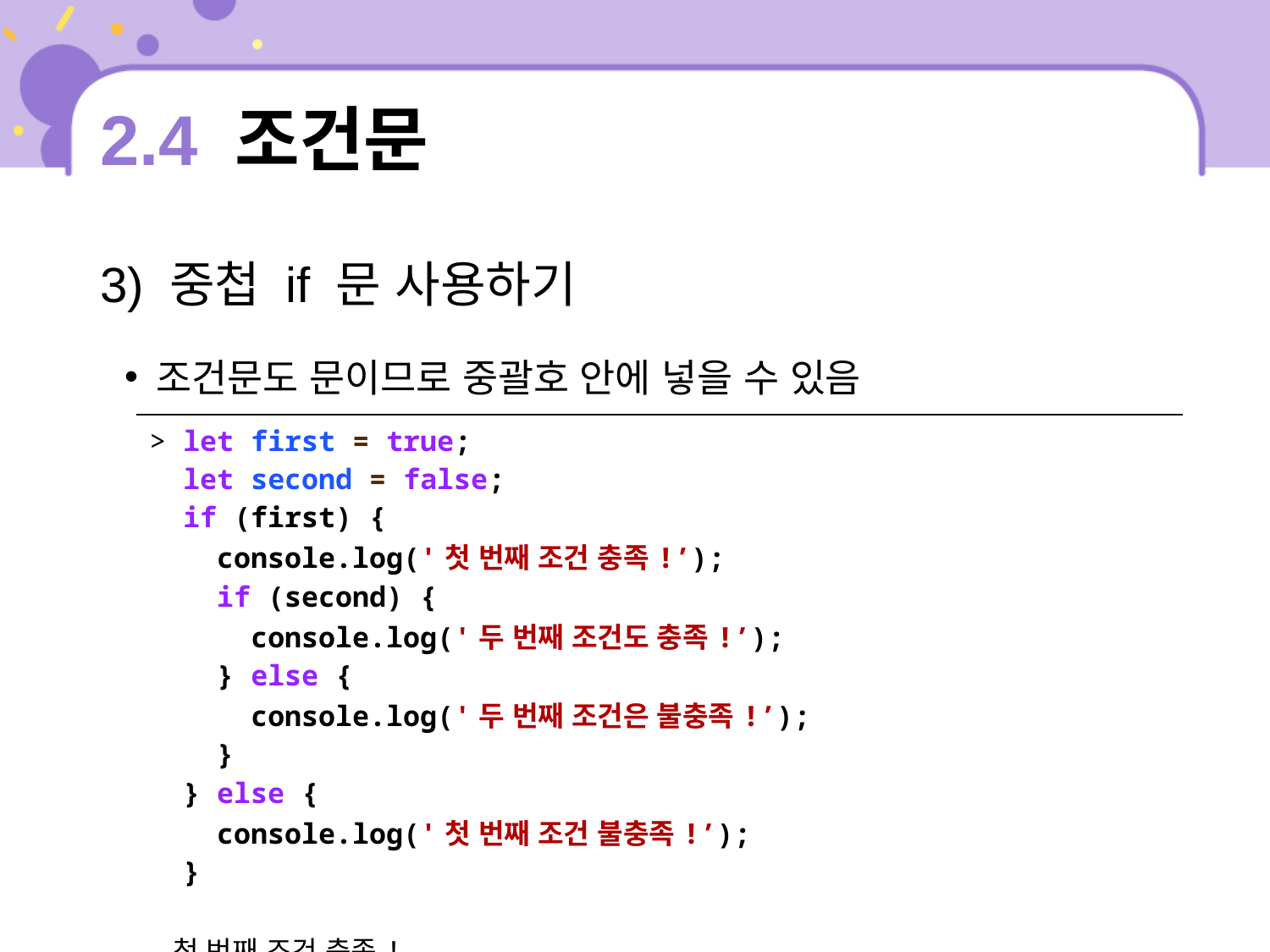

# 2.4 조건문
3) 중첩 if 문 사용하기
조건문도 문이므로 중괄호 안에 넣을 수 있음
| > let first = true; let second = false; if (first) { console.log('첫 번째 조건 충족!’); if (second) { console.log('두 번째 조건도 충족!’); } else { console.log('두 번째 조건은 불충족!’); } } else { console.log('첫 번째 조건 불충족!’); } 첫 번째 조건 충족! 두 번째 조건은 불충족! |
| --- |